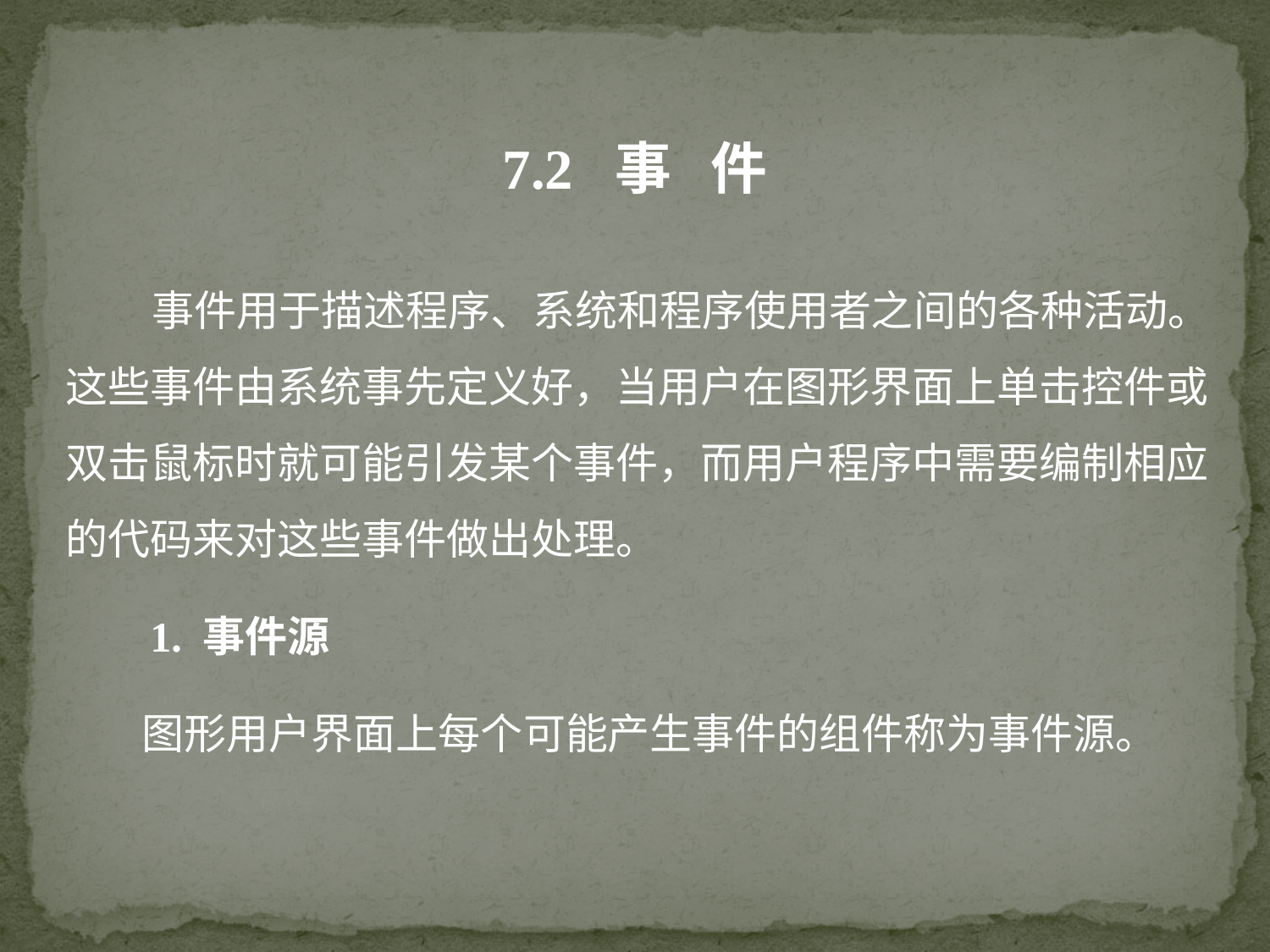

7.2  事   件
        事件用于描述程序、系统和程序使用者之间的各种活动。这些事件由系统事先定义好，当用户在图形界面上单击控件或双击鼠标时就可能引发某个事件，而用户程序中需要编制相应的代码来对这些事件做出处理。
        1. 事件源
       图形用户界面上每个可能产生事件的组件称为事件源。